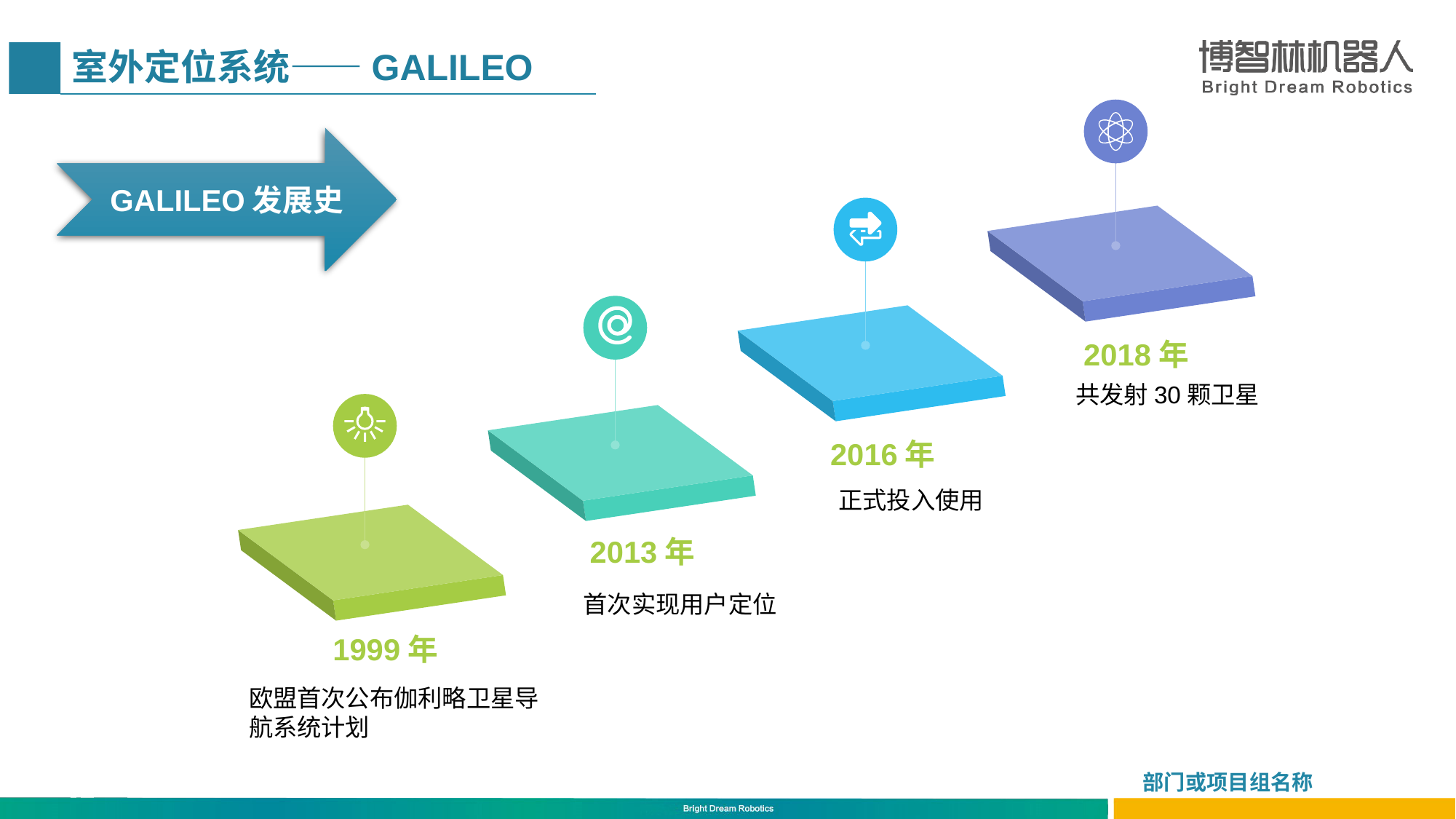

# 室外定位系统——GALILEO

GALILEO发展史

2018年
共发射30颗卫星

2016年
正式投入使用

2013年
首次实现用户定位
1999年
欧盟首次公布伽利略卫星导航系统计划